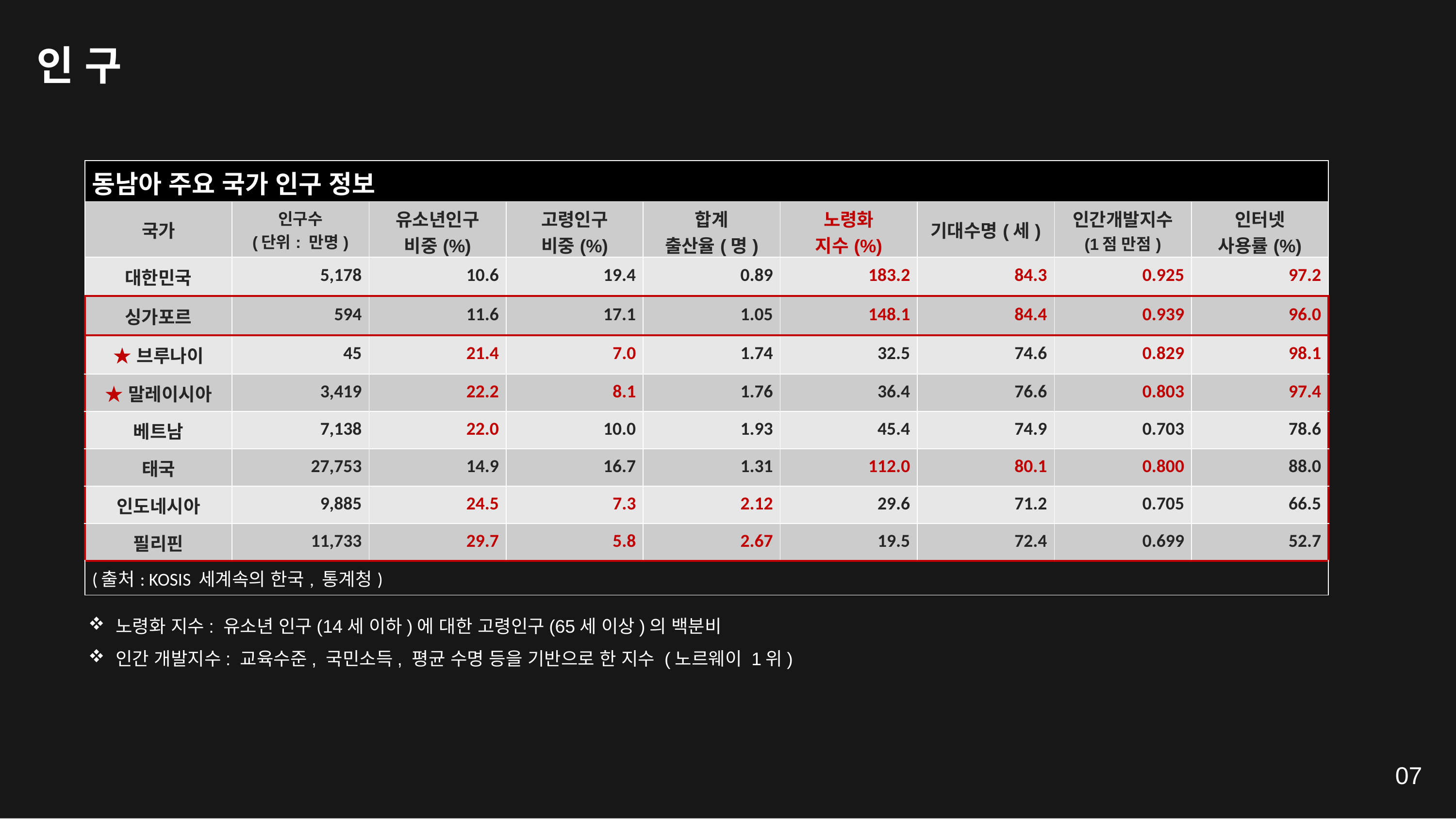

인 구
| 동남아 주요 국가 인구 정보 |  |  |  |  |  |  |  |  |
| --- | --- | --- | --- | --- | --- | --- | --- | --- |
| 국가 | 인구수 (단위: 만명) | 유소년인구 비중(%) | 고령인구 비중(%) | 합계 출산율(명) | 노령화 지수(%) | 기대수명(세) | 인간개발지수 (1점 만점) | 인터넷 사용률(%) |
| 대한민국 | 5,178 | 10.6 | 19.4 | 0.89 | 183.2 | 84.3 | 0.925 | 97.2 |
| 싱가포르 | 594 | 11.6 | 17.1 | 1.05 | 148.1 | 84.4 | 0.939 | 96.0 |
| ★브루나이 | 45 | 21.4 | 7.0 | 1.74 | 32.5 | 74.6 | 0.829 | 98.1 |
| ★말레이시아 | 3,419 | 22.2 | 8.1 | 1.76 | 36.4 | 76.6 | 0.803 | 97.4 |
| 베트남 | 7,138 | 22.0 | 10.0 | 1.93 | 45.4 | 74.9 | 0.703 | 78.6 |
| 태국 | 27,753 | 14.9 | 16.7 | 1.31 | 112.0 | 80.1 | 0.800 | 88.0 |
| 인도네시아 | 9,885 | 24.5 | 7.3 | 2.12 | 29.6 | 71.2 | 0.705 | 66.5 |
| 필리핀 | 11,733 | 29.7 | 5.8 | 2.67 | 19.5 | 72.4 | 0.699 | 52.7 |
| (출처: KOSIS 세계속의 한국, 통계청) |  |  |  |  |  |  |  |  |
노령화 지수: 유소년 인구(14세 이하)에 대한 고령인구(65세 이상)의 백분비
인간 개발지수: 교육수준, 국민소득, 평균 수명 등을 기반으로 한 지수 (노르웨이 1위)
07